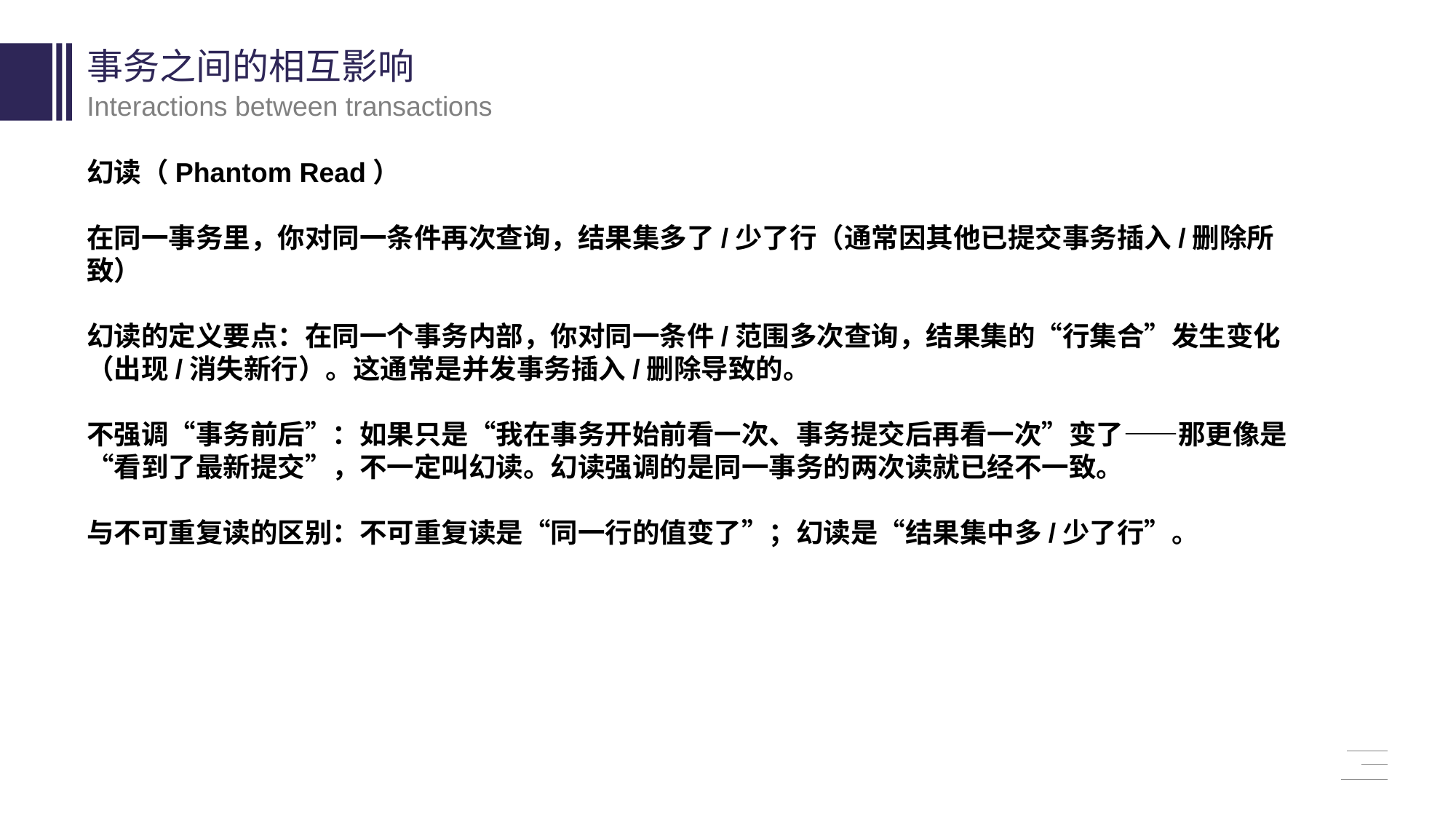

事务之间的相互影响

Interactions between transactions
幻读（Phantom Read）

在同一事务里，你对同一条件再次查询，结果集多了/少了行（通常因其他已提交事务插入/删除所致）

幻读的定义要点：在同一个事务内部，你对同一条件/范围多次查询，结果集的“行集合”发生变化（出现/消失新行）。这通常是并发事务插入/删除导致的。

不强调“事务前后”：如果只是“我在事务开始前看一次、事务提交后再看一次”变了——那更像是“看到了最新提交”，不一定叫幻读。幻读强调的是同一事务的两次读就已经不一致。

与不可重复读的区别：不可重复读是“同一行的值变了”；幻读是“结果集中多/少了行”。